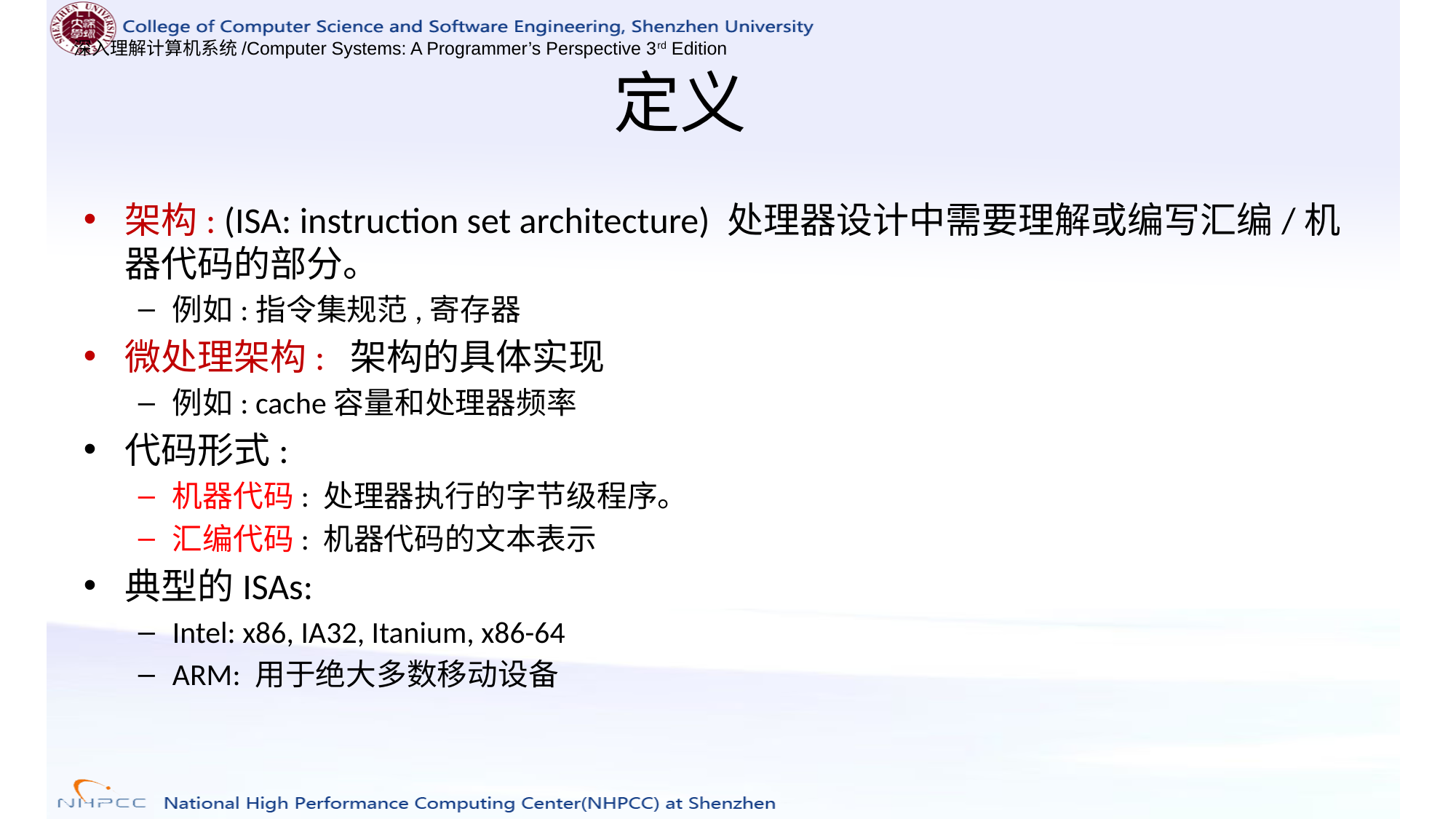

# 定义
架构: (ISA: instruction set architecture) 处理器设计中需要理解或编写汇编/机器代码的部分。
例如:指令集规范,寄存器
微处理架构:  架构的具体实现
例如: cache容量和处理器频率
代码形式:
机器代码: 处理器执行的字节级程序。
汇编代码: 机器代码的文本表示
典型的ISAs:
Intel: x86, IA32, Itanium, x86-64
ARM: 用于绝大多数移动设备